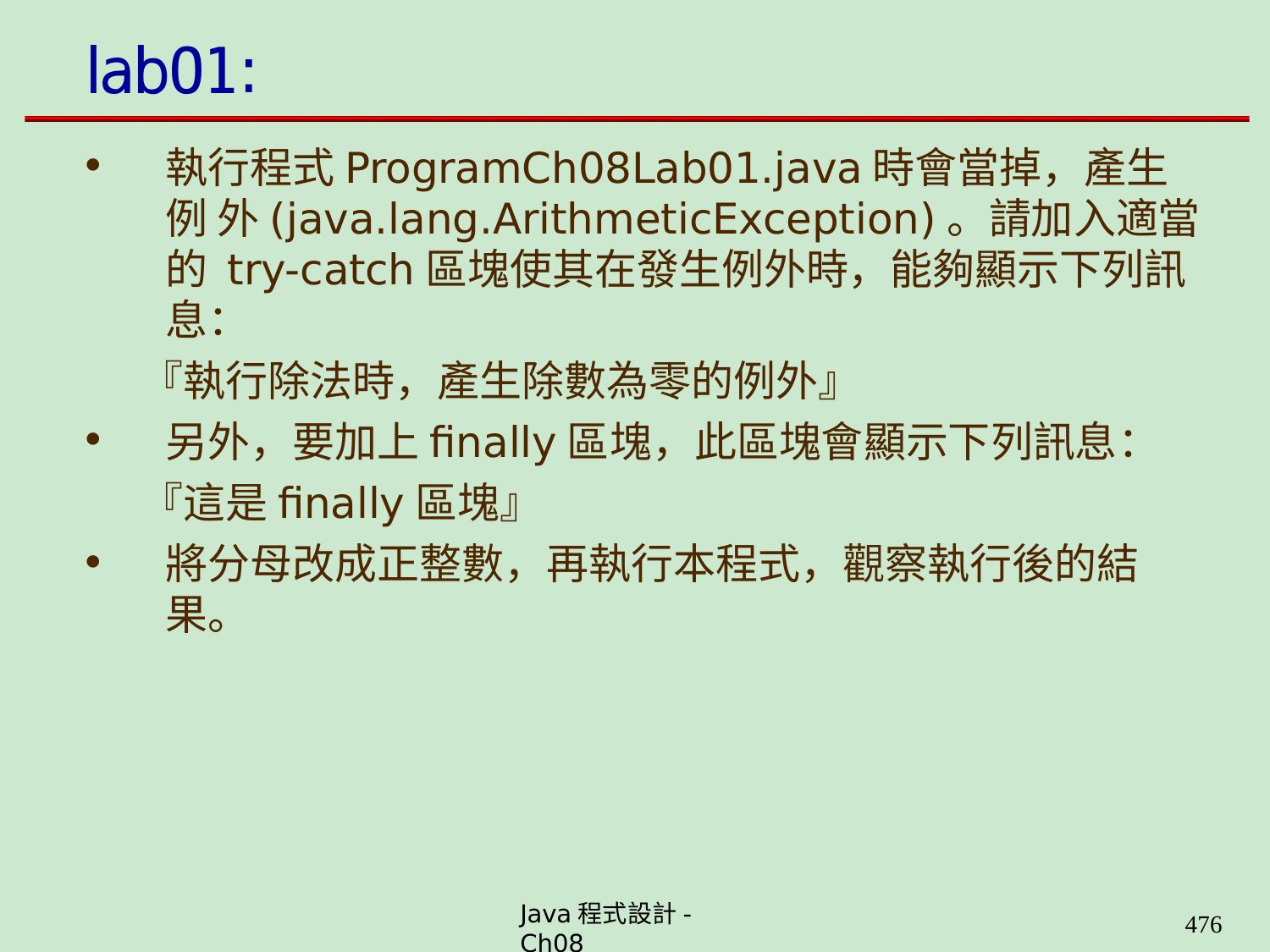

# lab01:
執行程式ProgramCh08Lab01.java時會當掉，產生例 外(java.lang.ArithmeticException)。請加入適當的 try-catch區塊使其在發生例外時，能夠顯示下列訊息：
『執行除法時，產生除數為零的例外』
另外，要加上finally區塊，此區塊會顯示下列訊息：
『這是finally區塊』
將分母改成正整數，再執行本程式，觀察執行後的結果。
Java程式設計-Ch08
476